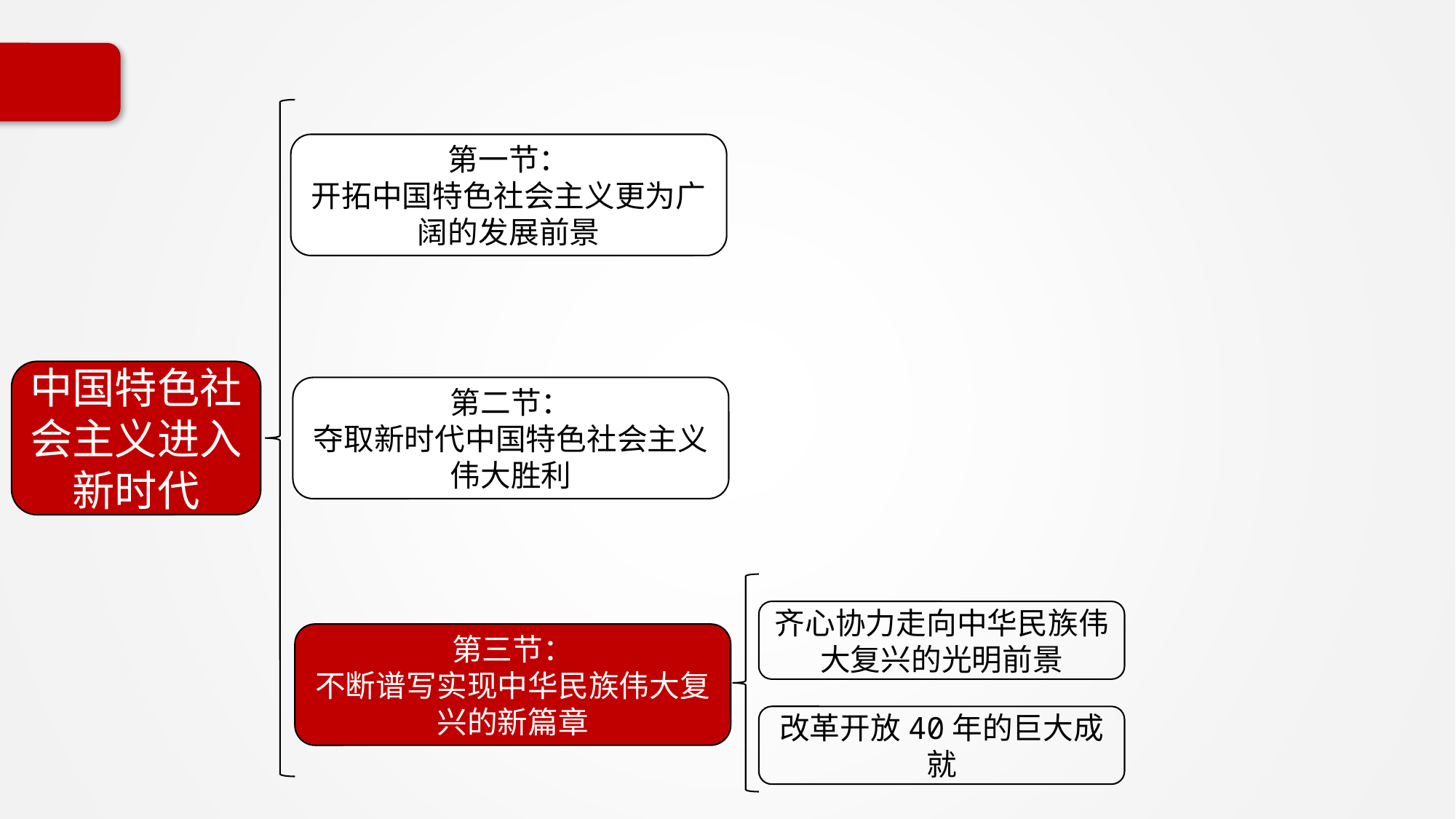

第一节：
开拓中国特色社会主义更为广阔的发展前景
中国特色社会主义进入新时代
第二节：
夺取新时代中国特色社会主义伟大胜利

齐心协力走向中华民族伟大复兴的光明前景
第三节：
不断谱写实现中华民族伟大复兴的新篇章
改革开放40年的巨大成就